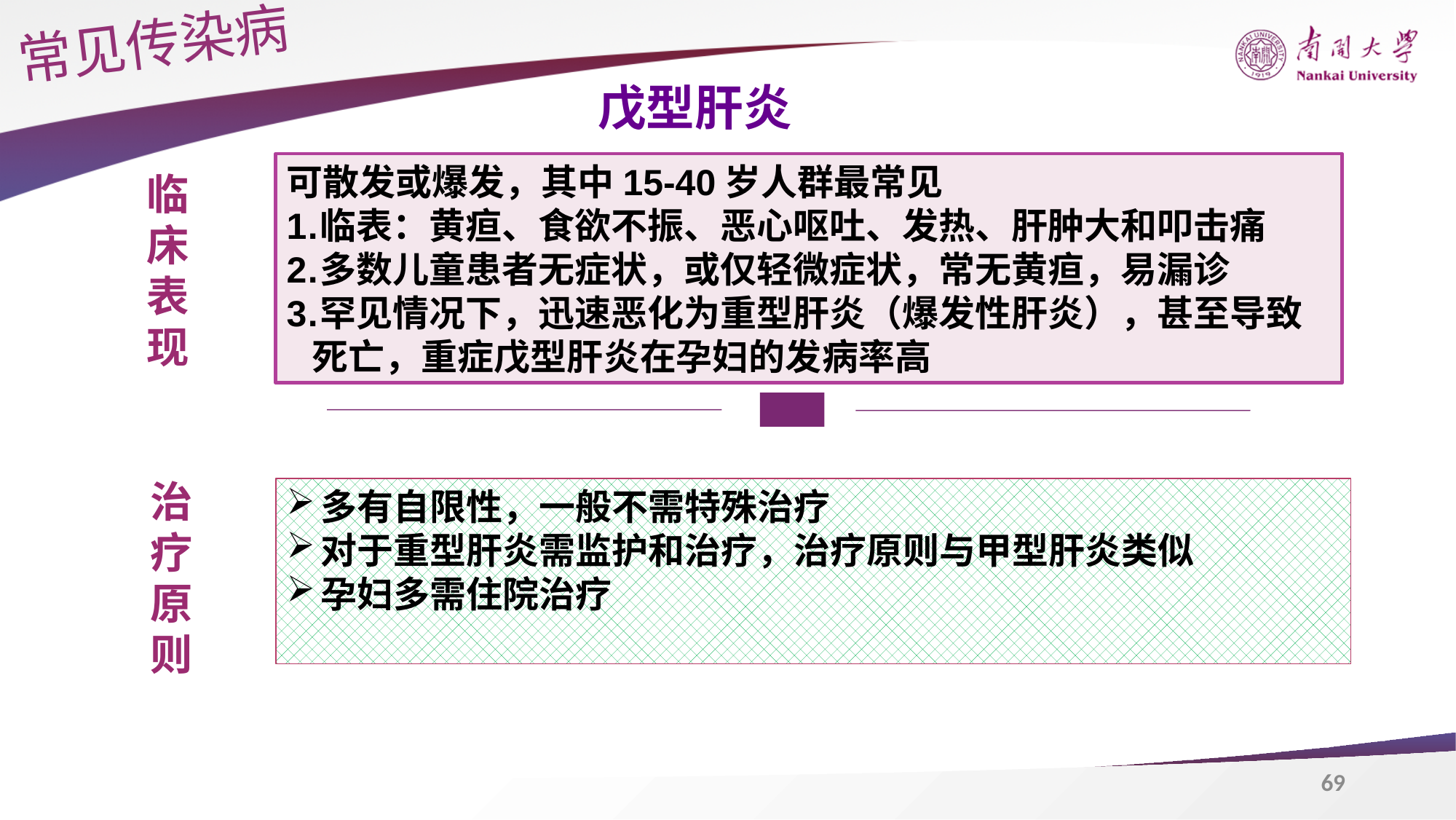

常见传染病
戊型肝炎
可散发或爆发，其中15-40岁人群最常见
临表：黄疸、食欲不振、恶心呕吐、发热、肝肿大和叩击痛
多数儿童患者无症状，或仅轻微症状，常无黄疸，易漏诊
罕见情况下，迅速恶化为重型肝炎（爆发性肝炎），甚至导致死亡，重症戊型肝炎在孕妇的发病率高
临
床
表
现

治
疗
原
则
多有自限性，一般不需特殊治疗
对于重型肝炎需监护和治疗，治疗原则与甲型肝炎类似
孕妇多需住院治疗

69